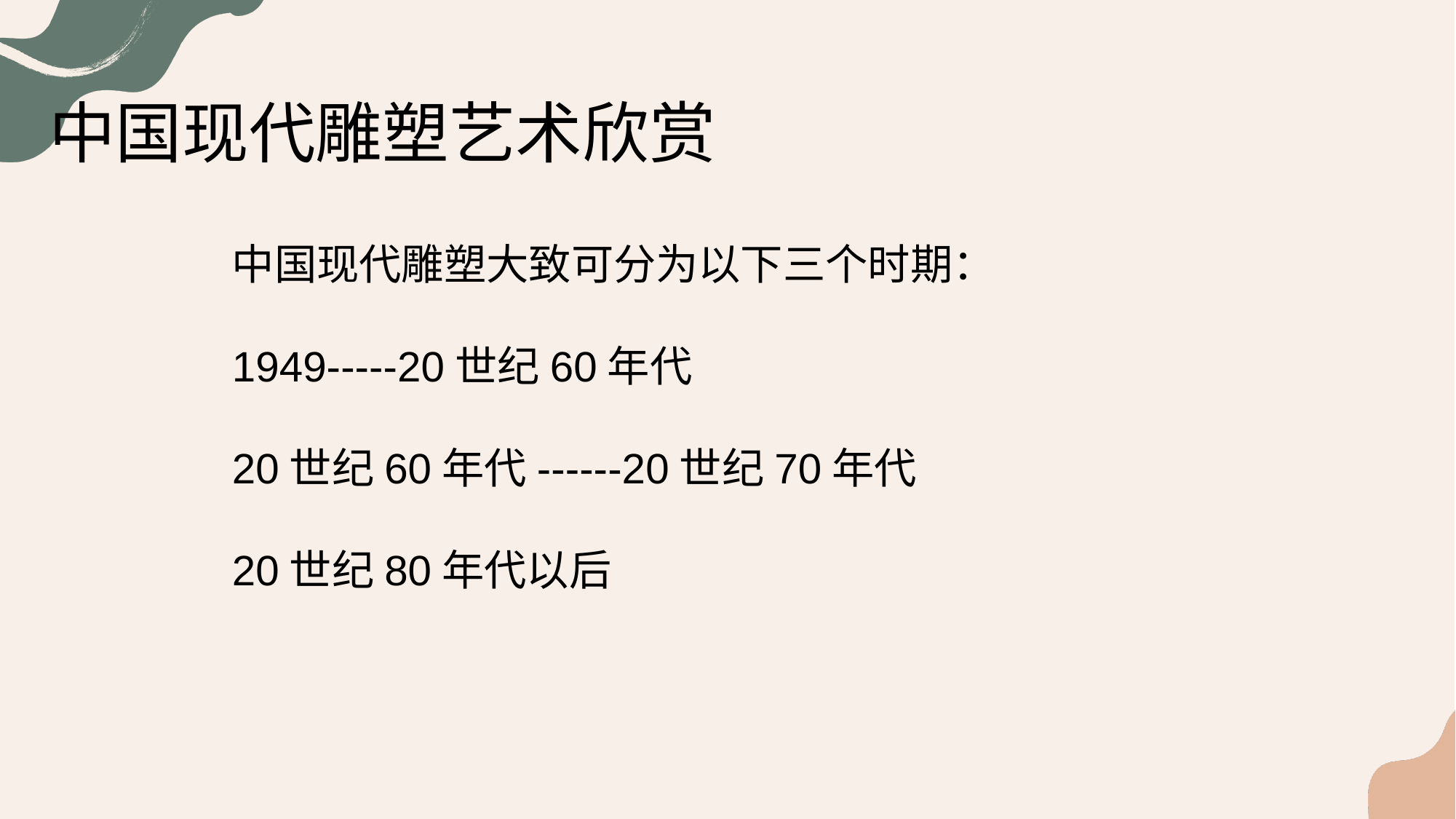

# 中国现代雕塑艺术欣赏
中国现代雕塑大致可分为以下三个时期：

1949-----20世纪60年代

20世纪60年代------20世纪70年代

20世纪80年代以后